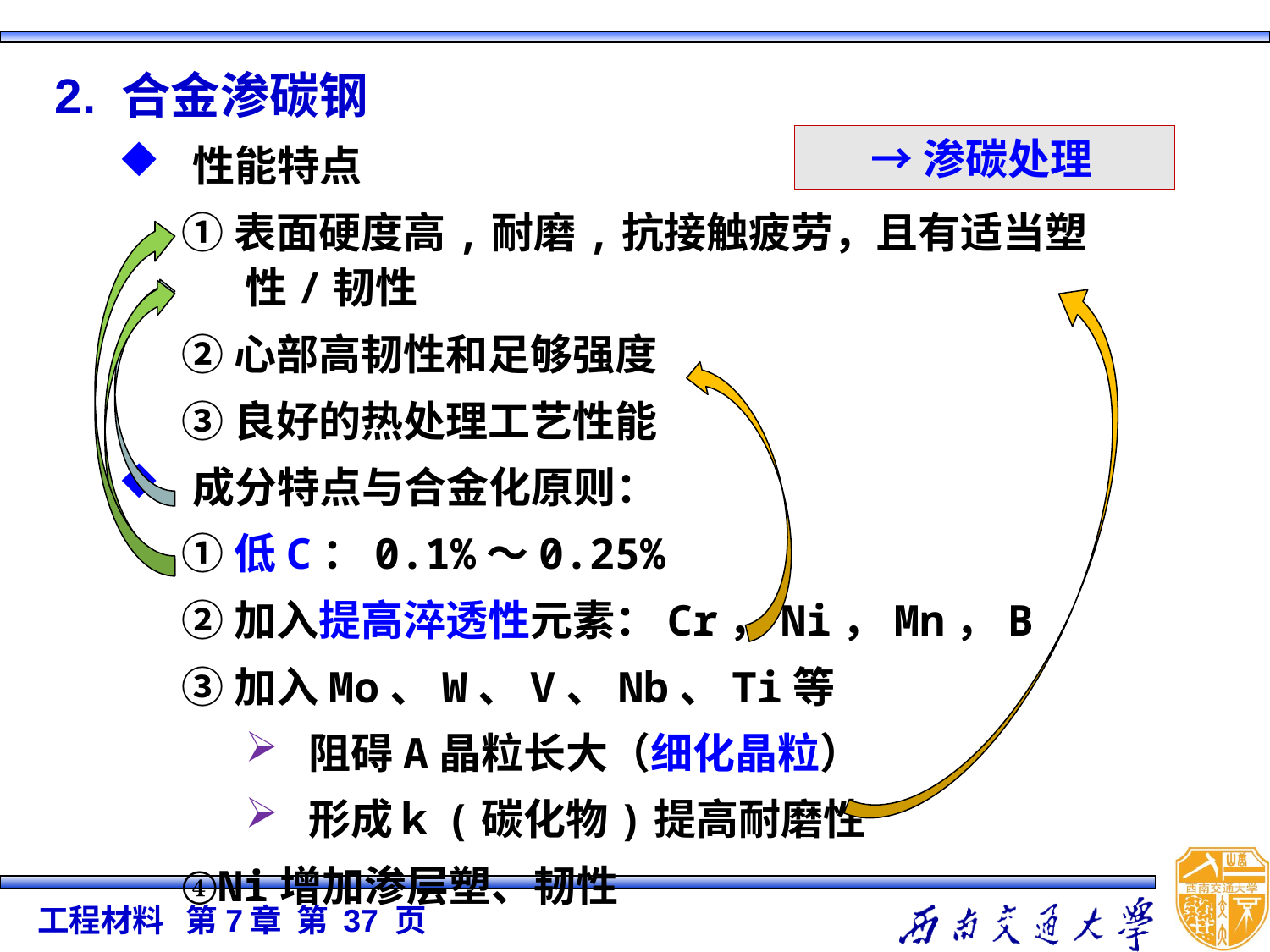

2. 合金渗碳钢
性能特点
①表面硬度高,耐磨,抗接触疲劳，且有适当塑性/韧性
②心部高韧性和足够强度
③良好的热处理工艺性能
成分特点与合金化原则：
①低C：0.1%～0.25%
②加入提高淬透性元素：Cr，Ni，Mn，B
③加入Mo、W、V、Nb、Ti等
阻碍A晶粒长大（细化晶粒）
形成ｋ(碳化物)提高耐磨性
④Ni增加渗层塑、韧性
→渗碳处理